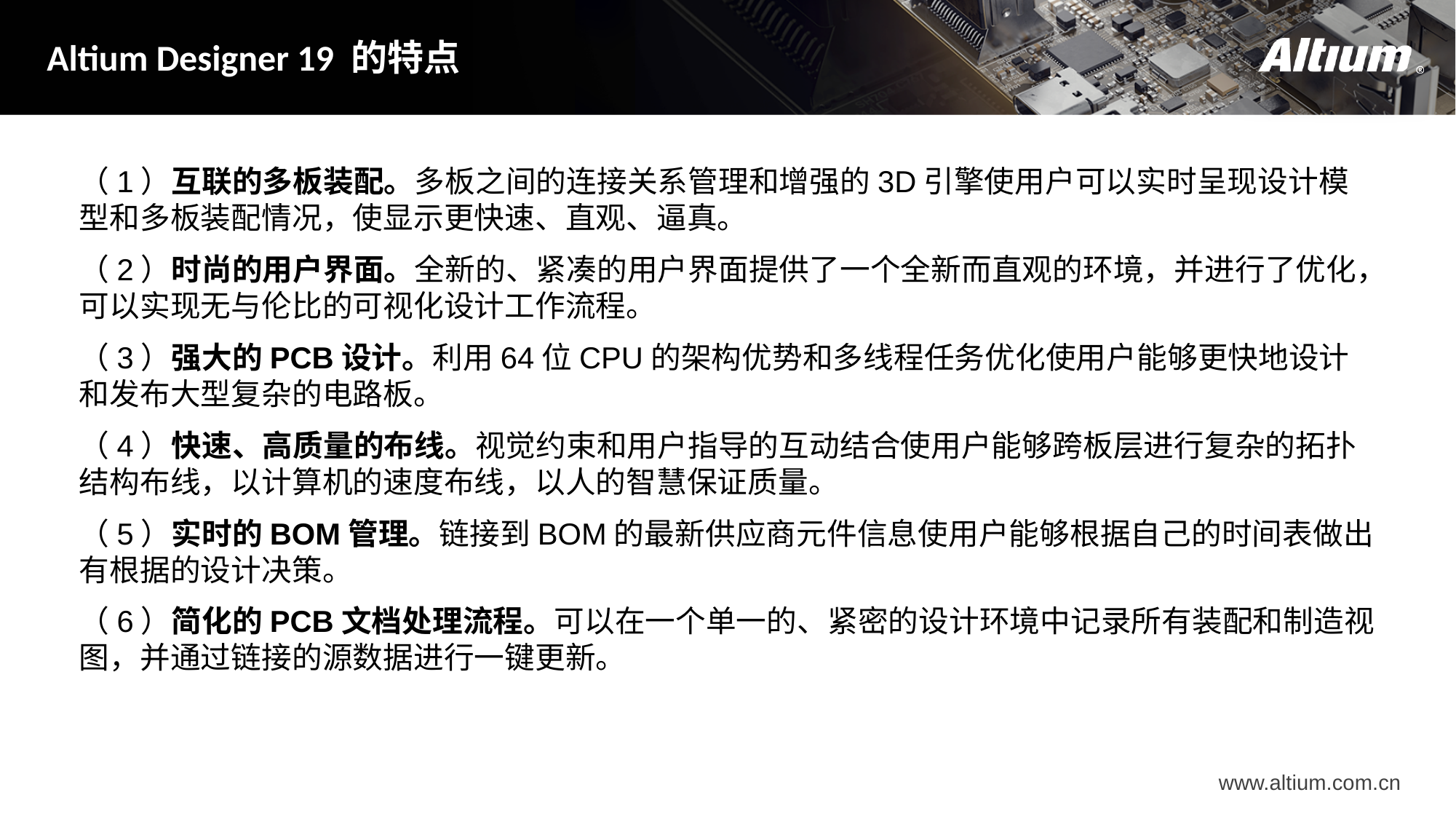

Altium Designer 19 的特点
（1）互联的多板装配。多板之间的连接关系管理和增强的3D引擎使用户可以实时呈现设计模型和多板装配情况，使显示更快速、直观、逼真。
（2）时尚的用户界面。全新的、紧凑的用户界面提供了一个全新而直观的环境，并进行了优化，可以实现无与伦比的可视化设计工作流程。
（3）强大的PCB设计。利用64位CPU的架构优势和多线程任务优化使用户能够更快地设计和发布大型复杂的电路板。
（4）快速、高质量的布线。视觉约束和用户指导的互动结合使用户能够跨板层进行复杂的拓扑结构布线，以计算机的速度布线，以人的智慧保证质量。
（5）实时的BOM管理。链接到BOM的最新供应商元件信息使用户能够根据自己的时间表做出有根据的设计决策。
（6）简化的PCB文档处理流程。可以在一个单一的、紧密的设计环境中记录所有装配和制造视图，并通过链接的源数据进行一键更新。
www.altium.com.cn